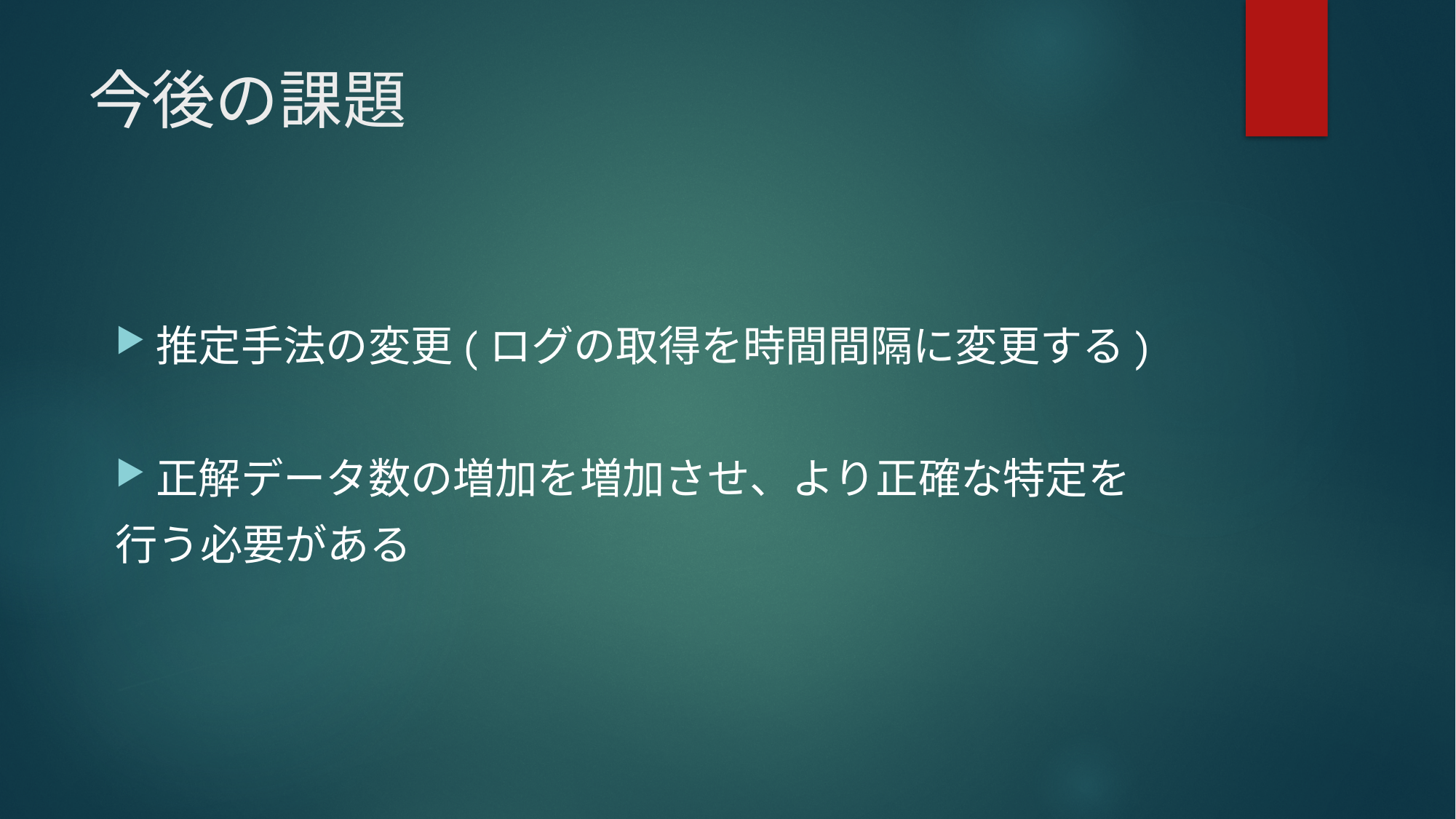

# 今後の課題

推定手法の変更(ログの取得を時間間隔に変更する)

正解データ数の増加を増加させ、より正確な特定を
行う必要がある